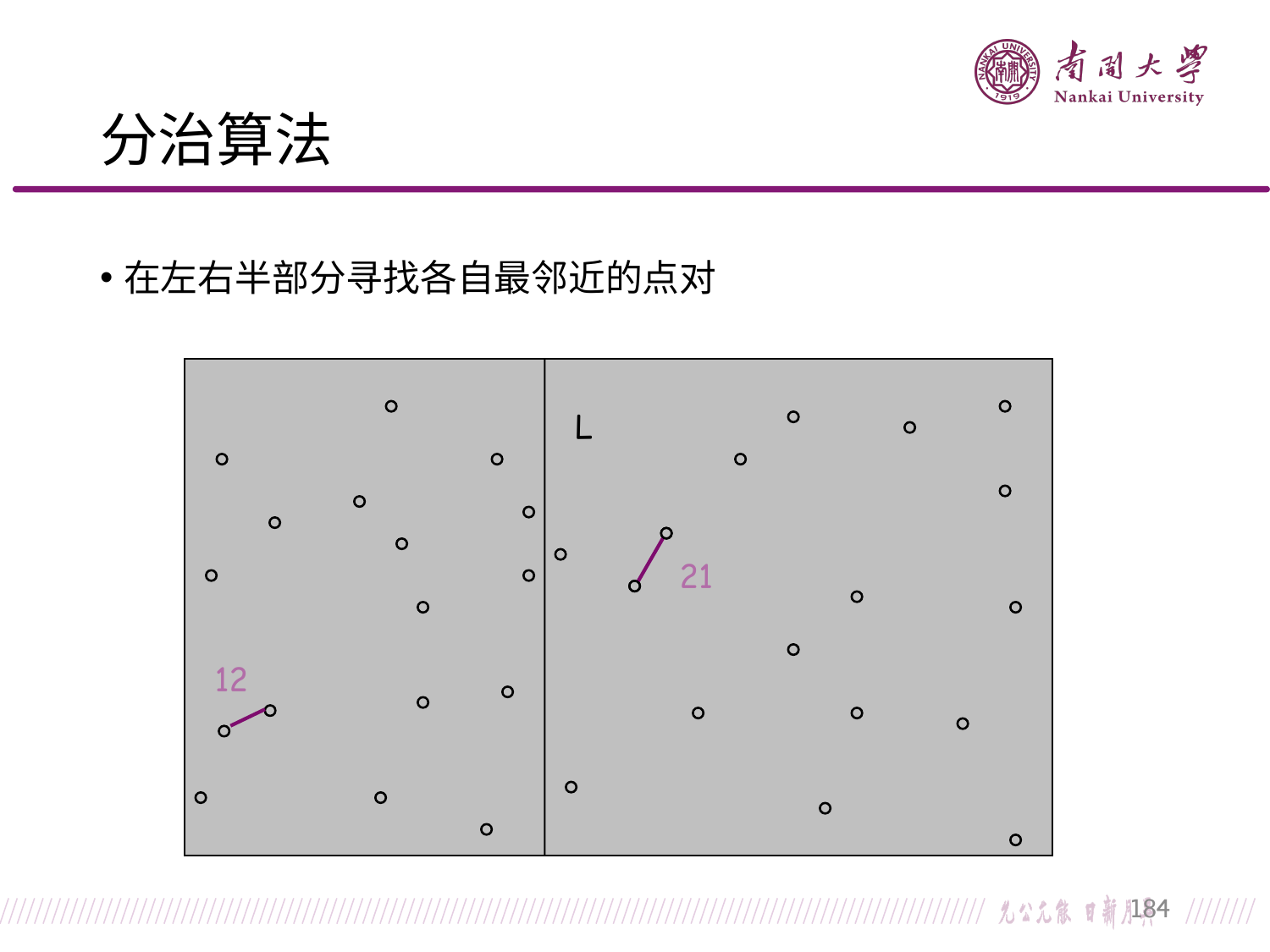

# 分治算法
在左右半部分寻找各自最邻近的点对

L

21

12

184